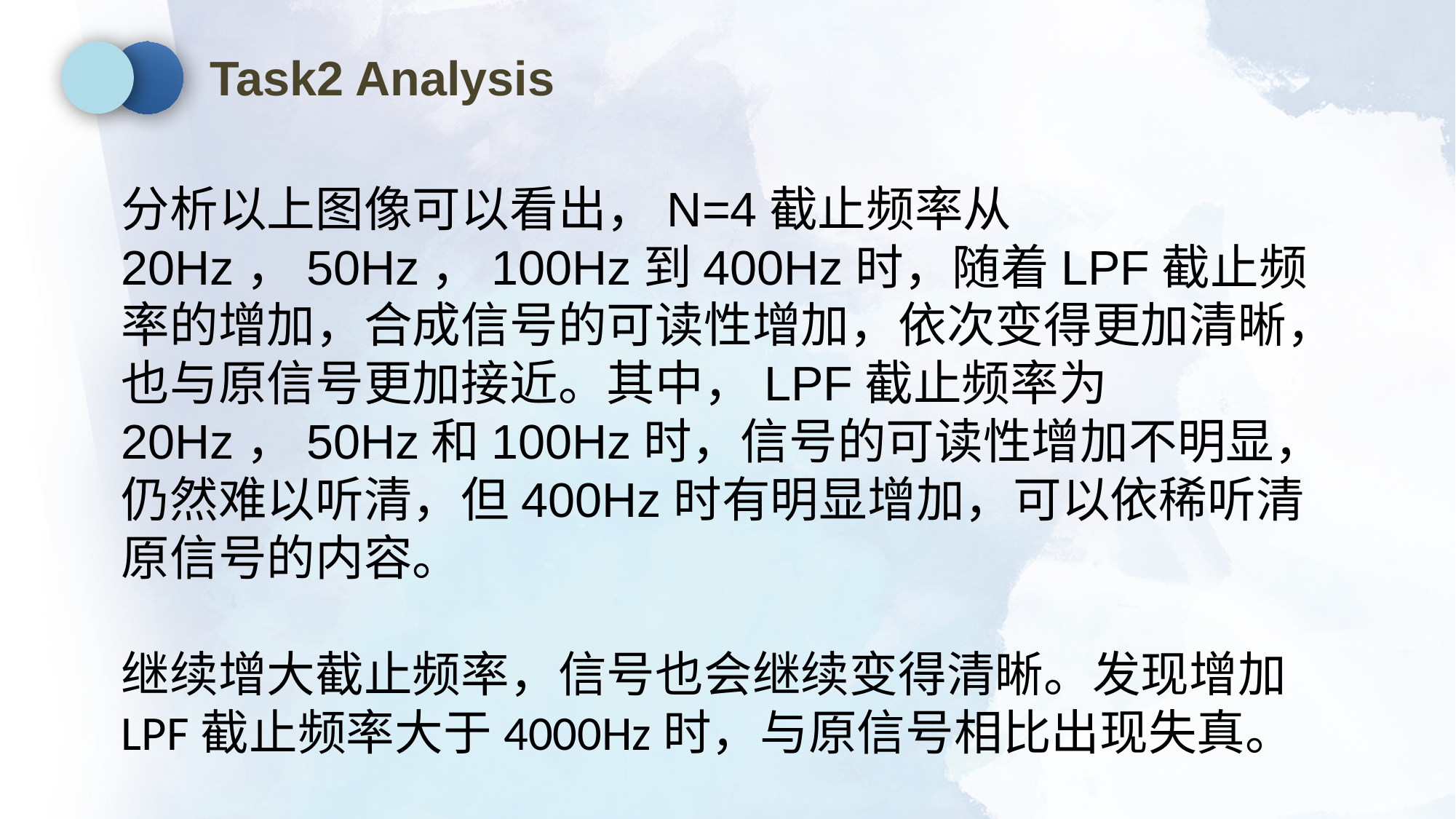

Task2 Analysis
分析以上图像可以看出，N=4截止频率从20Hz，50Hz，100Hz到400Hz时，随着LPF截止频率的增加，合成信号的可读性增加，依次变得更加清晰，也与原信号更加接近。其中，LPF截止频率为20Hz，50Hz和100Hz时，信号的可读性增加不明显，仍然难以听清，但400Hz时有明显增加，可以依稀听清原信号的内容。

继续增大截止频率，信号也会继续变得清晰。发现增加LPF截止频率大于4000Hz时，与原信号相比出现失真。